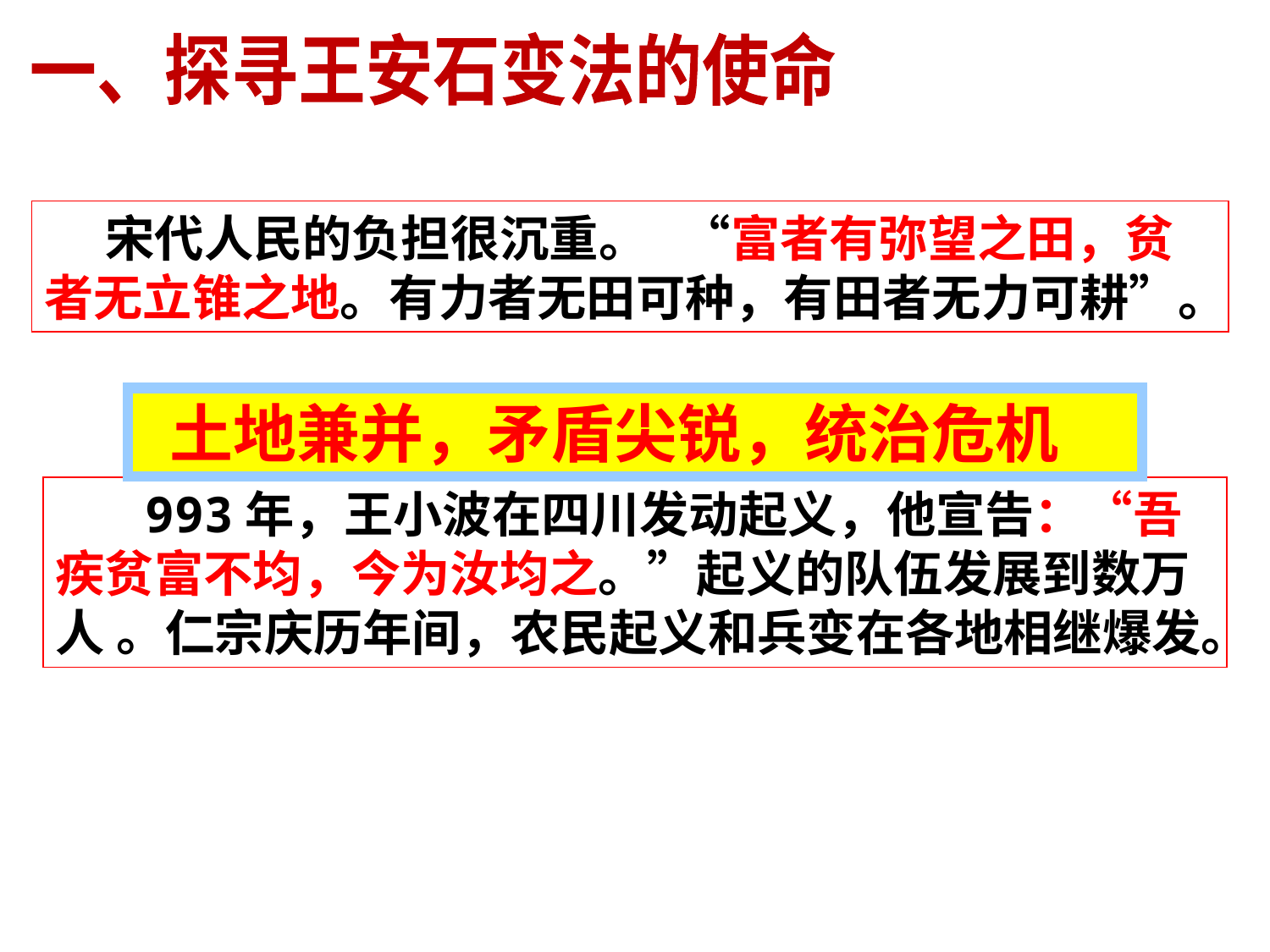

一、探寻王安石变法的使命
     宋代人民的负担很沉重。   “富者有弥望之田，贫者无立锥之地。有力者无田可种，有田者无力可耕”。
 土地兼并，矛盾尖锐，统治危机
      993年，王小波在四川发动起义，他宣告：“吾疾贫富不均，今为汝均之。”起义的队伍发展到数万人 。仁宗庆历年间，农民起义和兵变在各地相继爆发。